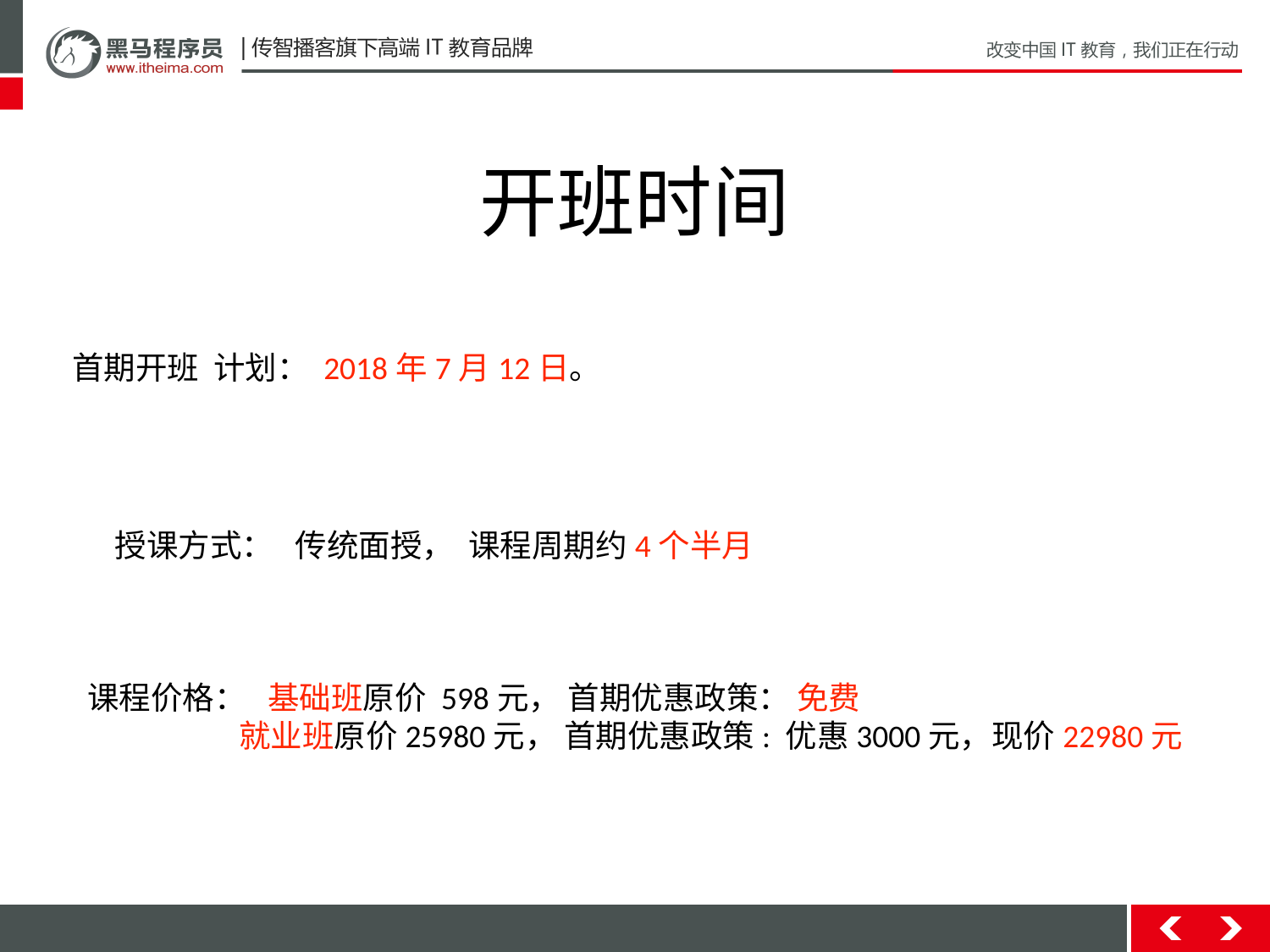

开班时间
首期开班  计划： 2018年7月12日。
授课方式：   传统面授，  课程周期约4个半月
课程价格：   基础班原价 598元， 首期优惠政策： 免费
                    就业班原价25980元， 首期优惠政策: 优惠3000元，现价22980元